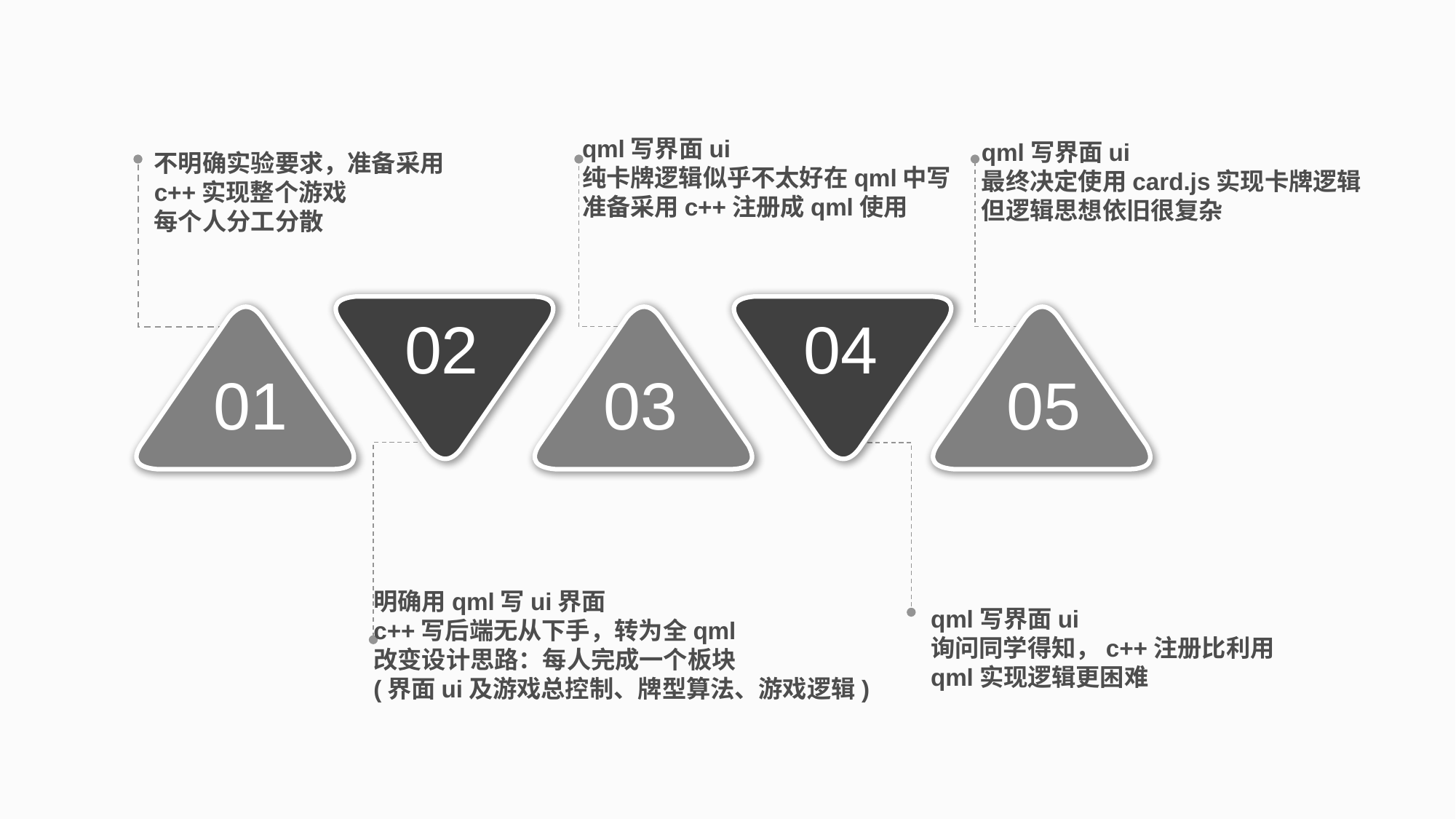

qml写界面ui
纯卡牌逻辑似乎不太好在qml中写
准备采用c++注册成qml使用
qml写界面ui
最终决定使用card.js实现卡牌逻辑
但逻辑思想依旧很复杂
不明确实验要求，准备采用
c++实现整个游戏
每个人分工分散

02

04

01

03

05

明确用qml写ui界面
c++写后端无从下手，转为全qml
改变设计思路：每人完成一个板块
(界面ui及游戏总控制、牌型算法、游戏逻辑)
qml写界面ui
询问同学得知，c++注册比利用qml实现逻辑更困难